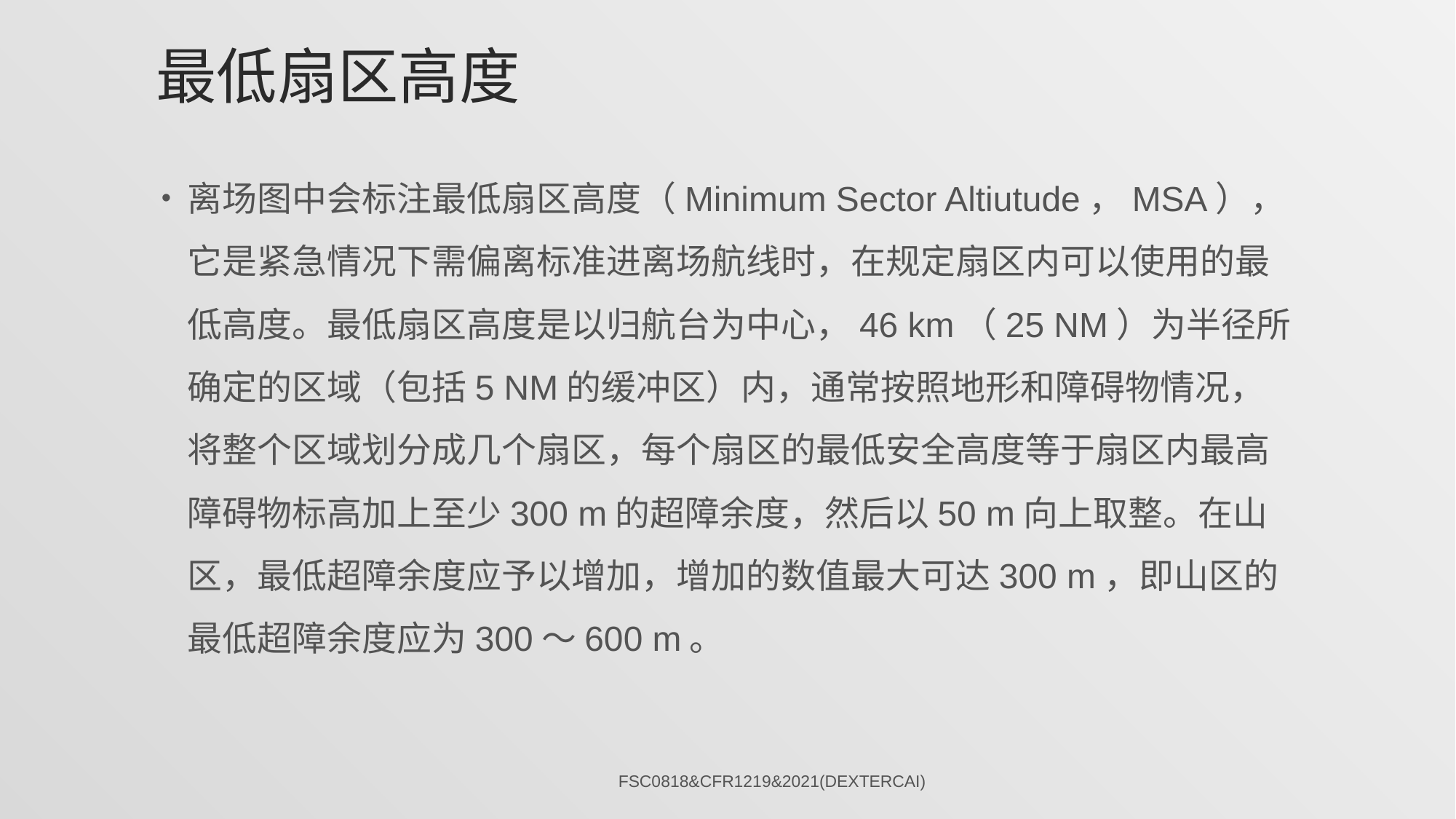

# 最低扇区高度
离场图中会标注最低扇区高度（Minimum Sector Altiutude，MSA），它是紧急情况下需偏离标准进离场航线时，在规定扇区内可以使用的最低高度。最低扇区高度是以归航台为中心，46 km（25 NM）为半径所确定的区域（包括5 NM的缓冲区）内，通常按照地形和障碍物情况，将整个区域划分成几个扇区，每个扇区的最低安全高度等于扇区内最高障碍物标高加上至少300 m的超障余度，然后以50 m向上取整。在山区，最低超障余度应予以增加，增加的数值最大可达300 m，即山区的最低超障余度应为300～600 m。
FSC0818&CFR1219&2021(DexterCai)